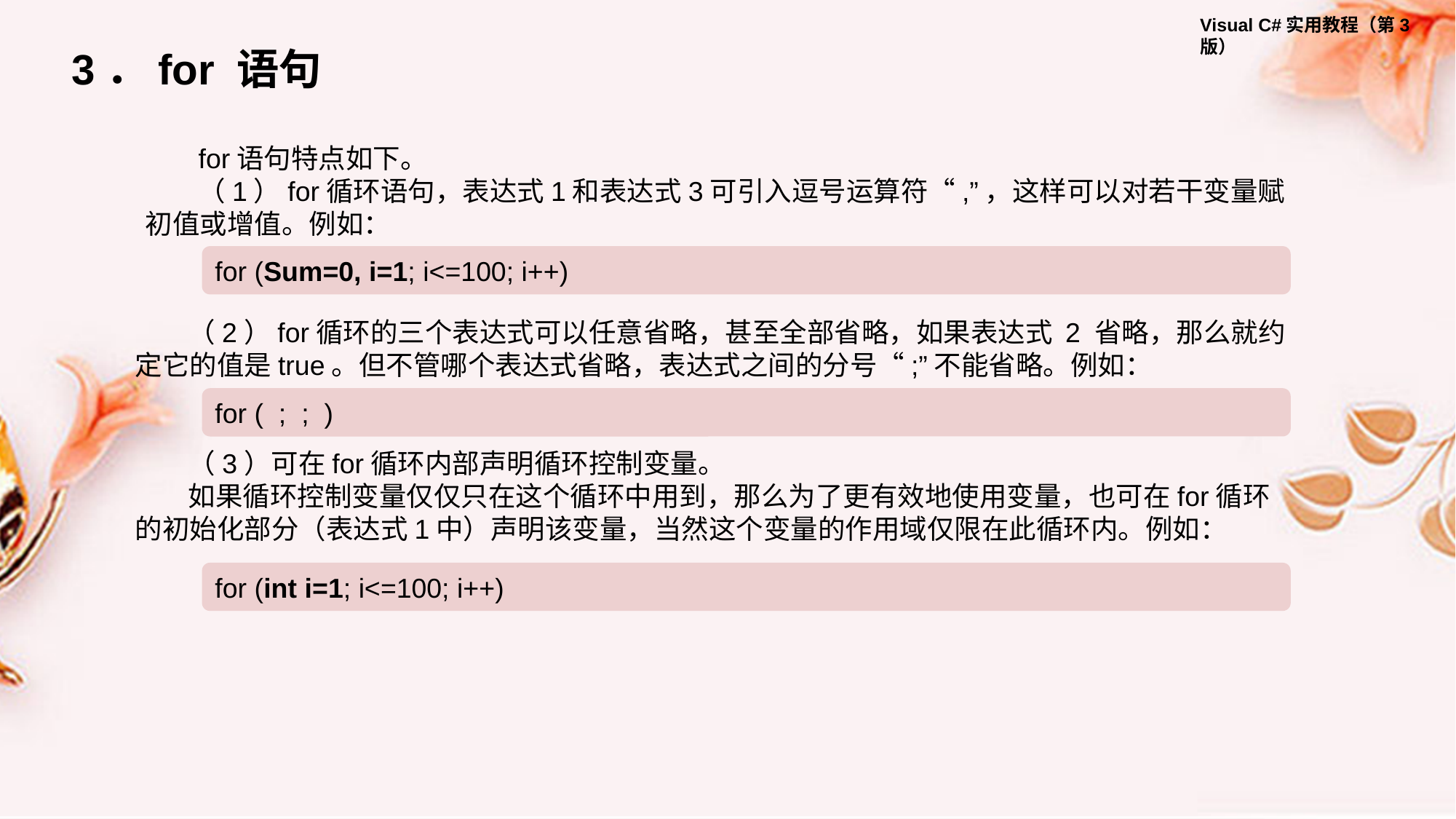

3．for 语句
for语句特点如下。
（1）for循环语句，表达式1和表达式3可引入逗号运算符“,”，这样可以对若干变量赋初值或增值。例如：
for (Sum=0, i=1; i<=100; i++)
（2）for循环的三个表达式可以任意省略，甚至全部省略，如果表达式 2 省略，那么就约定它的值是true。但不管哪个表达式省略，表达式之间的分号“;”不能省略。例如：
for (  ;  ;  )
（3）可在for循环内部声明循环控制变量。
如果循环控制变量仅仅只在这个循环中用到，那么为了更有效地使用变量，也可在for循环的初始化部分（表达式1中）声明该变量，当然这个变量的作用域仅限在此循环内。例如：
for (int i=1; i<=100; i++)